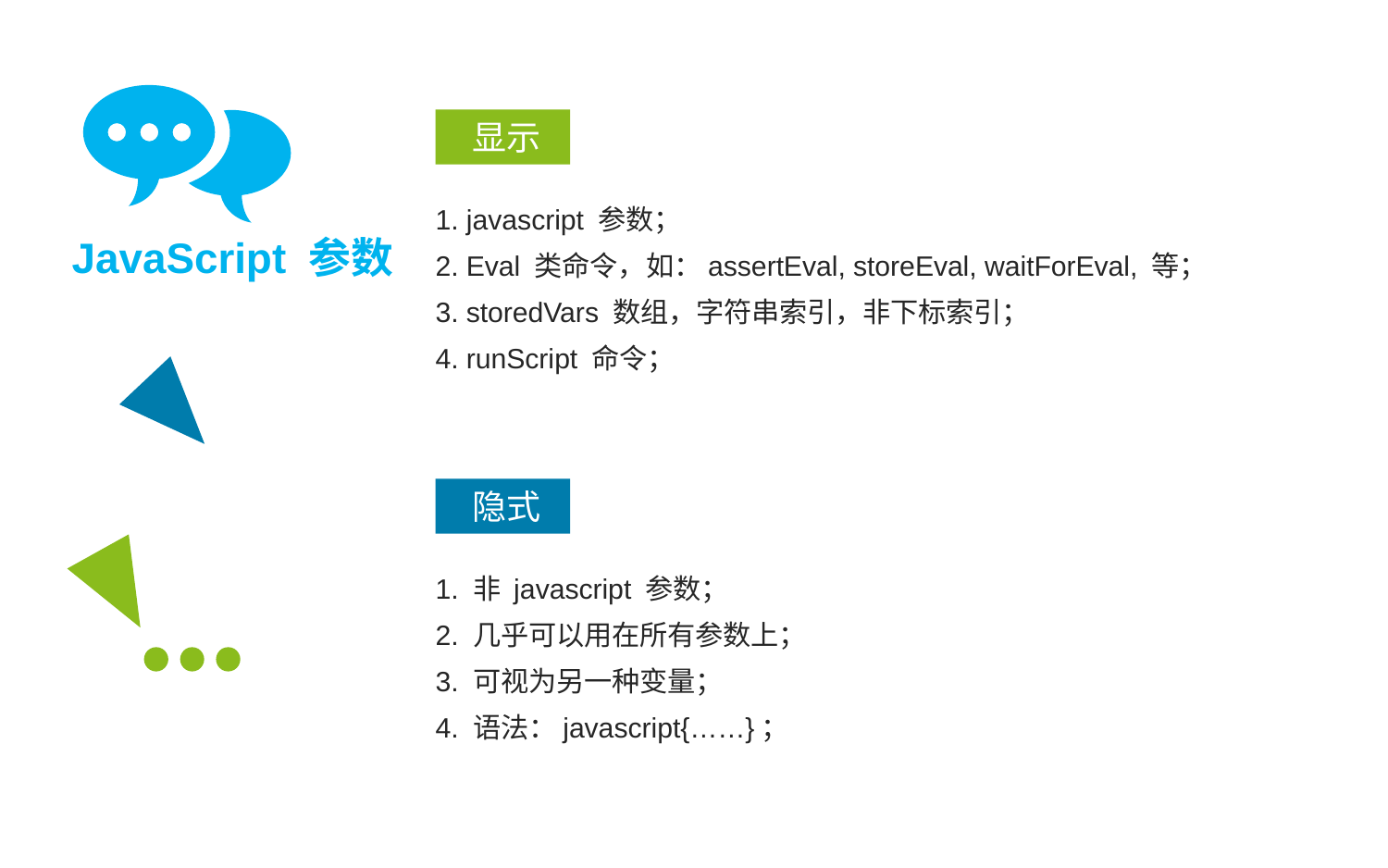

显示
1. javascript 参数；
2. Eval 类命令，如：assertEval, storeEval, waitForEval, 等；
3. storedVars 数组，字符串索引，非下标索引；
4. runScript 命令；
JavaScript 参数

  隐式

1. 非 javascript 参数；
2. 几乎可以用在所有参数上；
3. 可视为另一种变量；
4. 语法：javascript{……}；